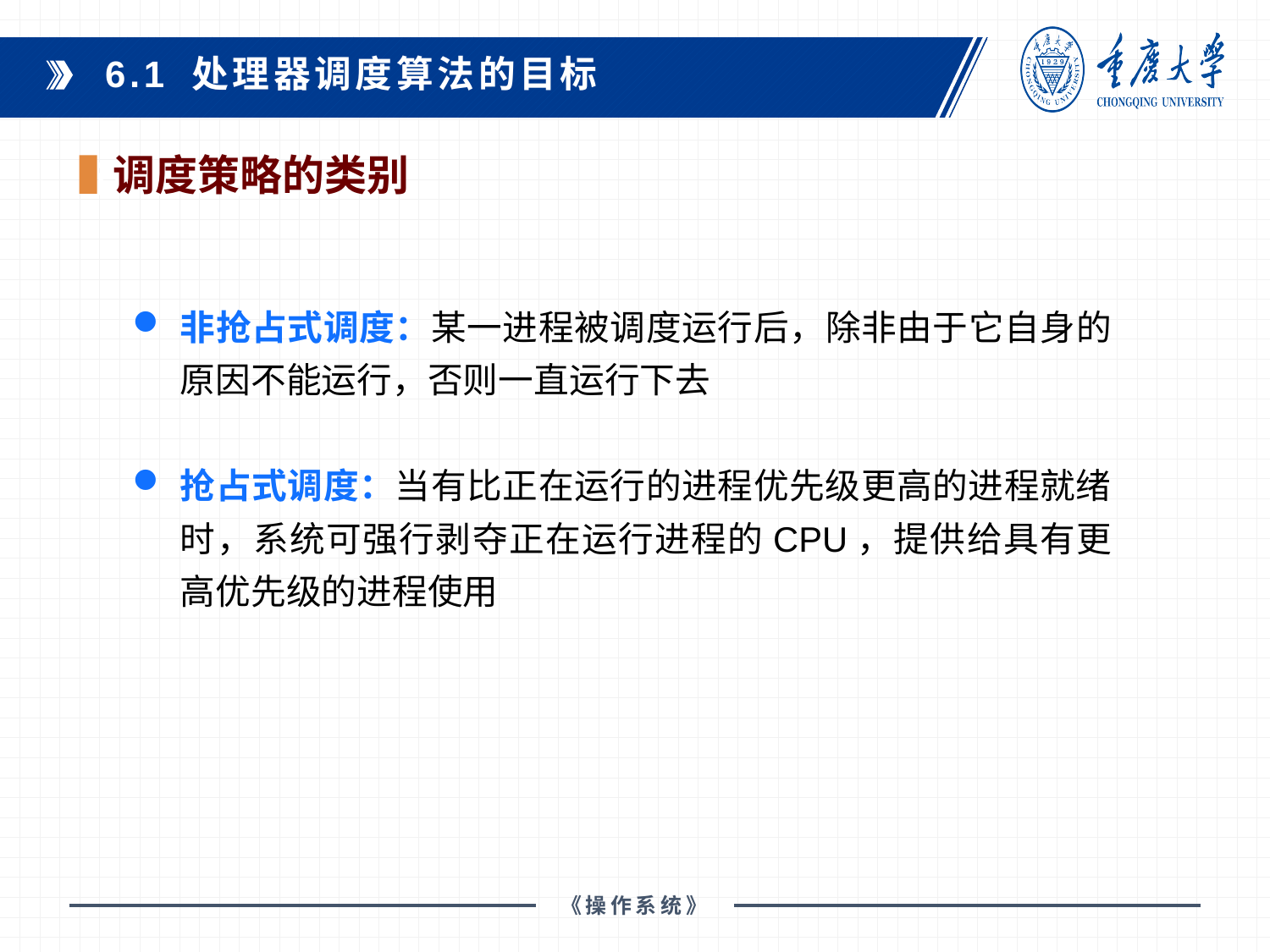

6.1 处理器调度算法的目标
调度策略的类别

课程教材：
非抢占式调度：某一进程被调度运行后，除非由于它自身的原因不能运行，否则一直运行下去

抢占式调度：当有比正在运行的进程优先级更高的进程就绪时，系统可强行剥夺正在运行进程的CPU，提供给具有更高优先级的进程使用